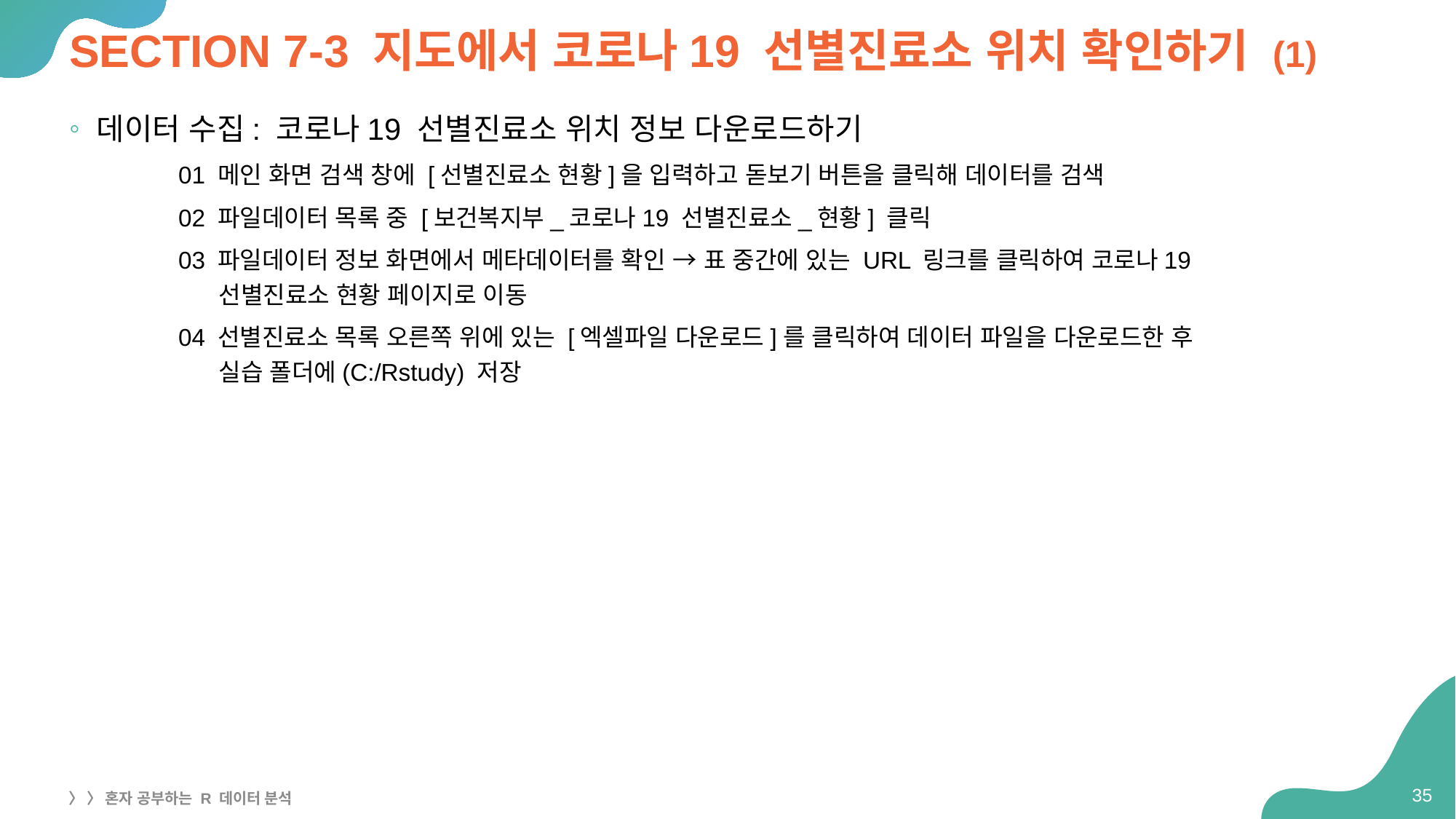

# SECTION 7-3 지도에서 코로나19 선별진료소 위치 확인하기 (1)
데이터 수집: 코로나19 선별진료소 위치 정보 다운로드하기
01 메인 화면 검색 창에 [선별진료소 현황]을 입력하고 돋보기 버튼을 클릭해 데이터를 검색
02 파일데이터 목록 중 [보건복지부_코로나19 선별진료소_현황] 클릭
03 파일데이터 정보 화면에서 메타데이터를 확인 → 표 중간에 있는 URL 링크를 클릭하여 코로나19
선별진료소 현황 페이지로 이동
04 선별진료소 목록 오른쪽 위에 있는 [엑셀파일 다운로드]를 클릭하여 데이터 파일을 다운로드한 후
실습 폴더에(C:/Rstudy) 저장
35
〉 〉 혼자 공부하는 R 데이터 분석